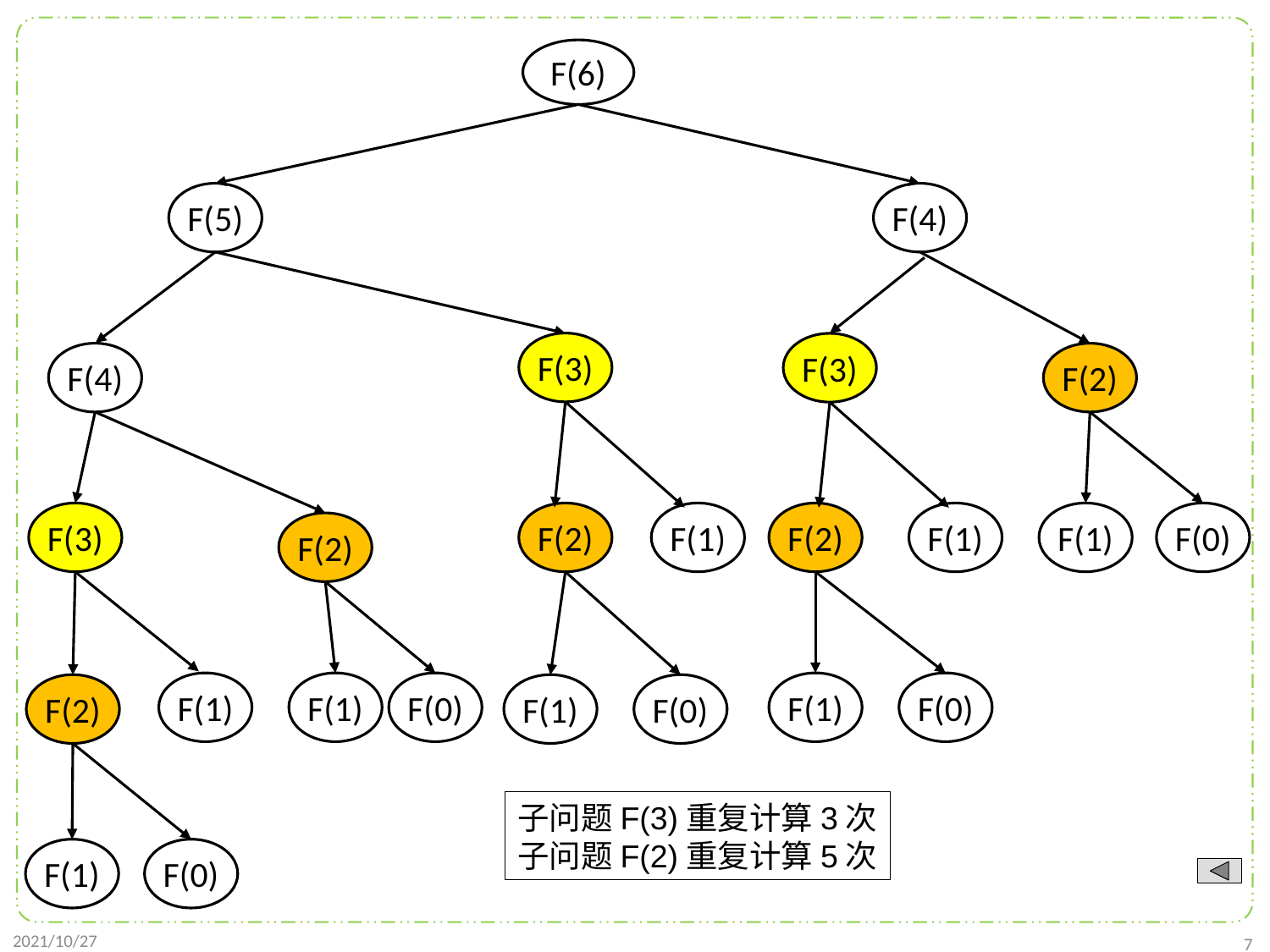

F(6)
F(5)
F(4)
F(3)
F(3)
F(4)
F(2)
F(3)
F(2)
F(1)
F(2)
F(1)
F(1)
F(0)
F(2)
F(1)
F(1)
F(0)
F(1)
F(0)
F(2)
F(1)
F(0)
子问题F(3)重复计算3次
子问题F(2)重复计算5次
F(1)
F(0)

2021/10/27
7